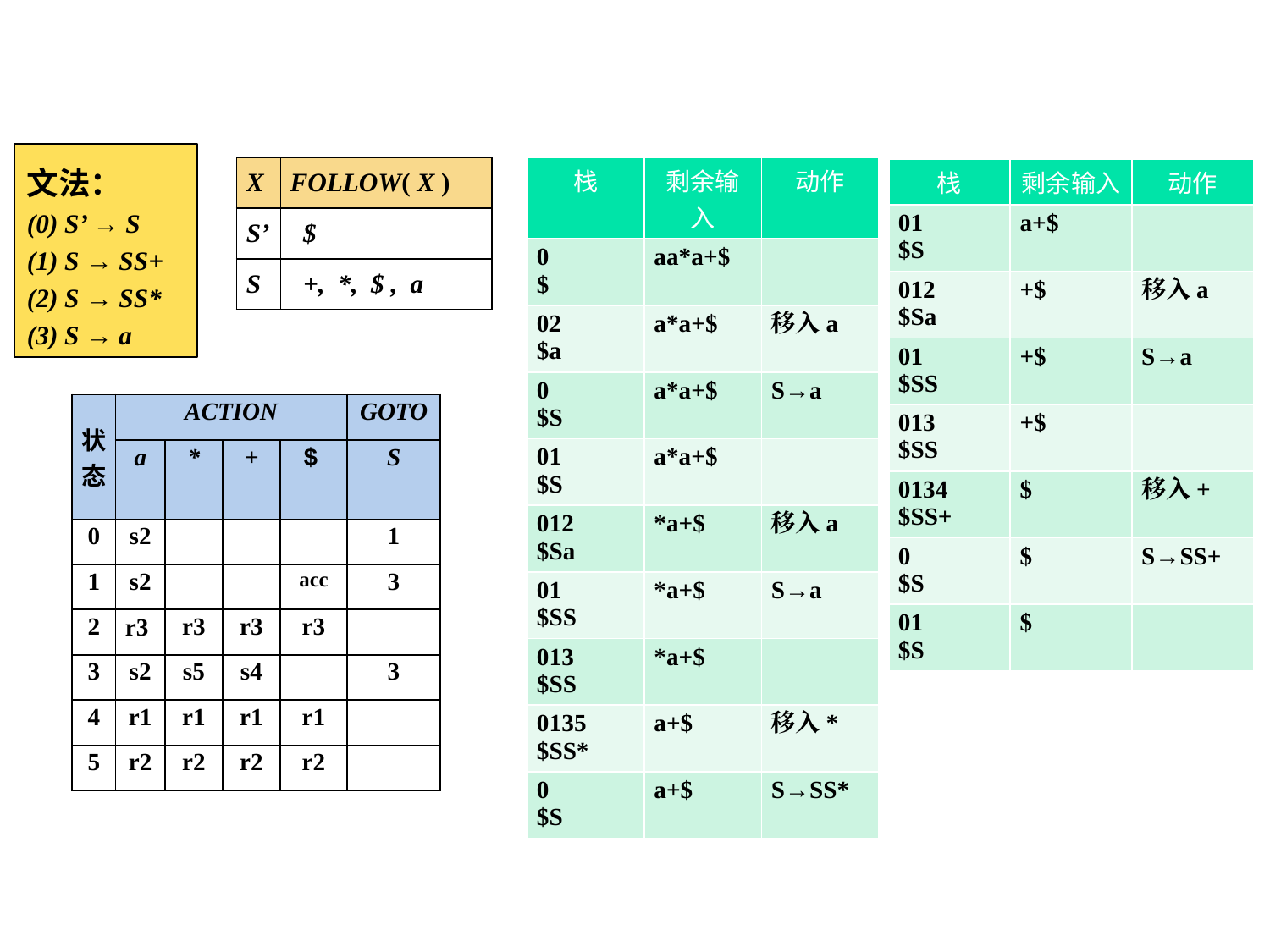

文法：
(0) S’ → S
(1) S → SS+
(2) S → SS*
(3) S → a
| X | FOLLOW( X ) |
| --- | --- |
| S’ | $ |
| S | +, \*, $ , a |
| 栈 | 剩余输入 | 动作 |
| --- | --- | --- |
| 0 $ | aa\*a+$ |  |
| 02 $a | a\*a+$ | 移入a |
| 0 $S | a\*a+$ | S→a |
| 01 $S | a\*a+$ |  |
| 012 $Sa | \*a+$ | 移入a |
| 01 $SS | \*a+$ | S→a |
| 013 $SS | \*a+$ |  |
| 0135 $SS\* | a+$ | 移入\* |
| 0 $S | a+$ | S→SS\* |
| 栈 | 剩余输入 | 动作 |
| --- | --- | --- |
| 01 $S | a+$ |  |
| 012 $Sa | +$ | 移入a |
| 01 $SS | +$ | S→a |
| 013 $SS | +$ |  |
| 0134 $SS+ | $ | 移入+ |
| 0 $S | $ | S→SS+ |
| 01 $S | $ |  |
| 状态 | ACTION |  |  |  | GOTO |
| --- | --- | --- | --- | --- | --- |
|  | a | \* | + | $ | S |
| 0 | s2 |  |  |  | 1 |
| 1 | s2 |  |  | acc | 3 |
| 2 | r3 | r3 | r3 | r3 |  |
| 3 | s2 | s5 | s4 |  | 3 |
| 4 | r1 | r1 | r1 | r1 |  |
| 5 | r2 | r2 | r2 | r2 |  |